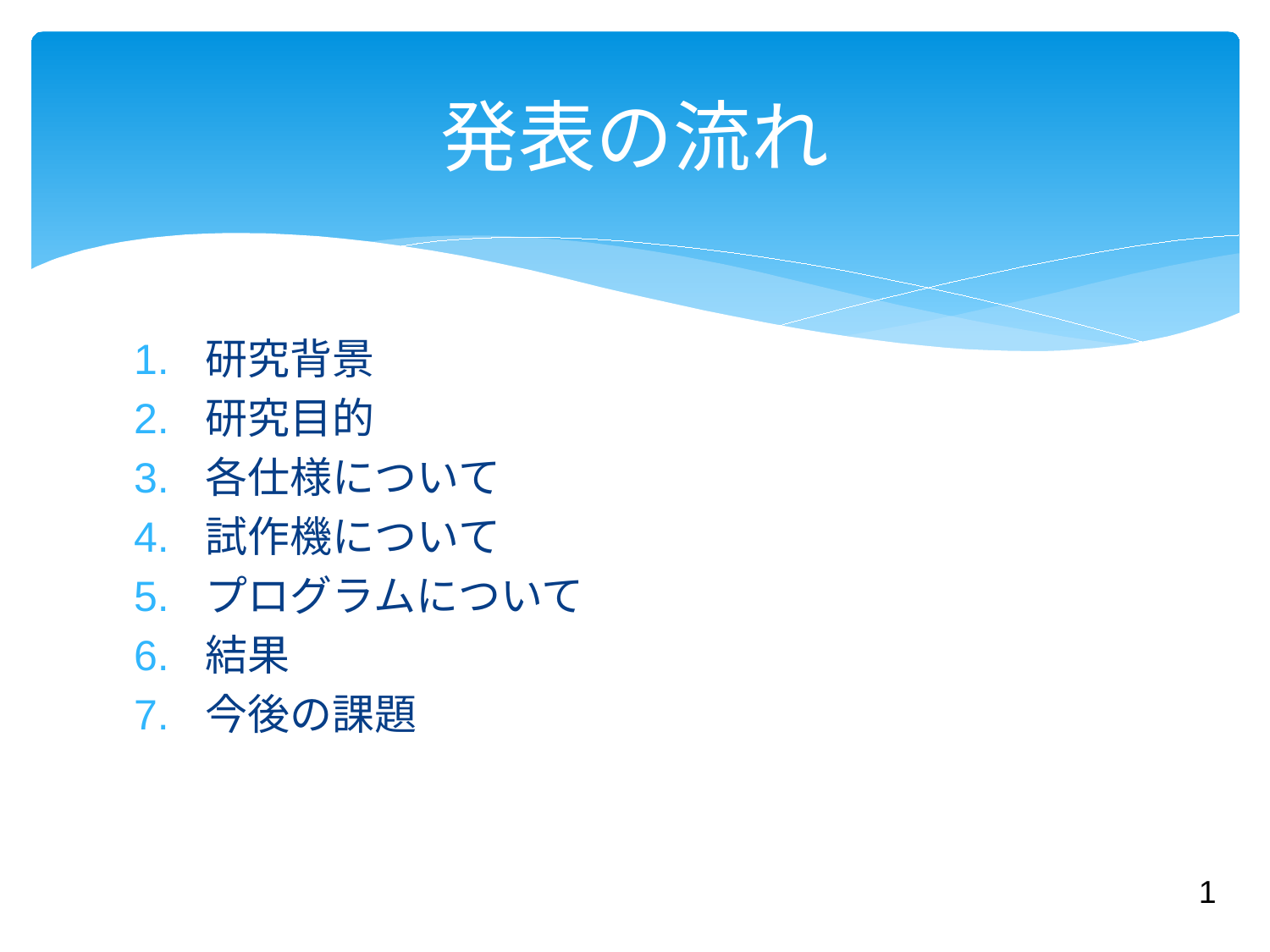

# 発表の流れ
研究背景
研究目的
各仕様について
試作機について
プログラムについて
結果
今後の課題
1